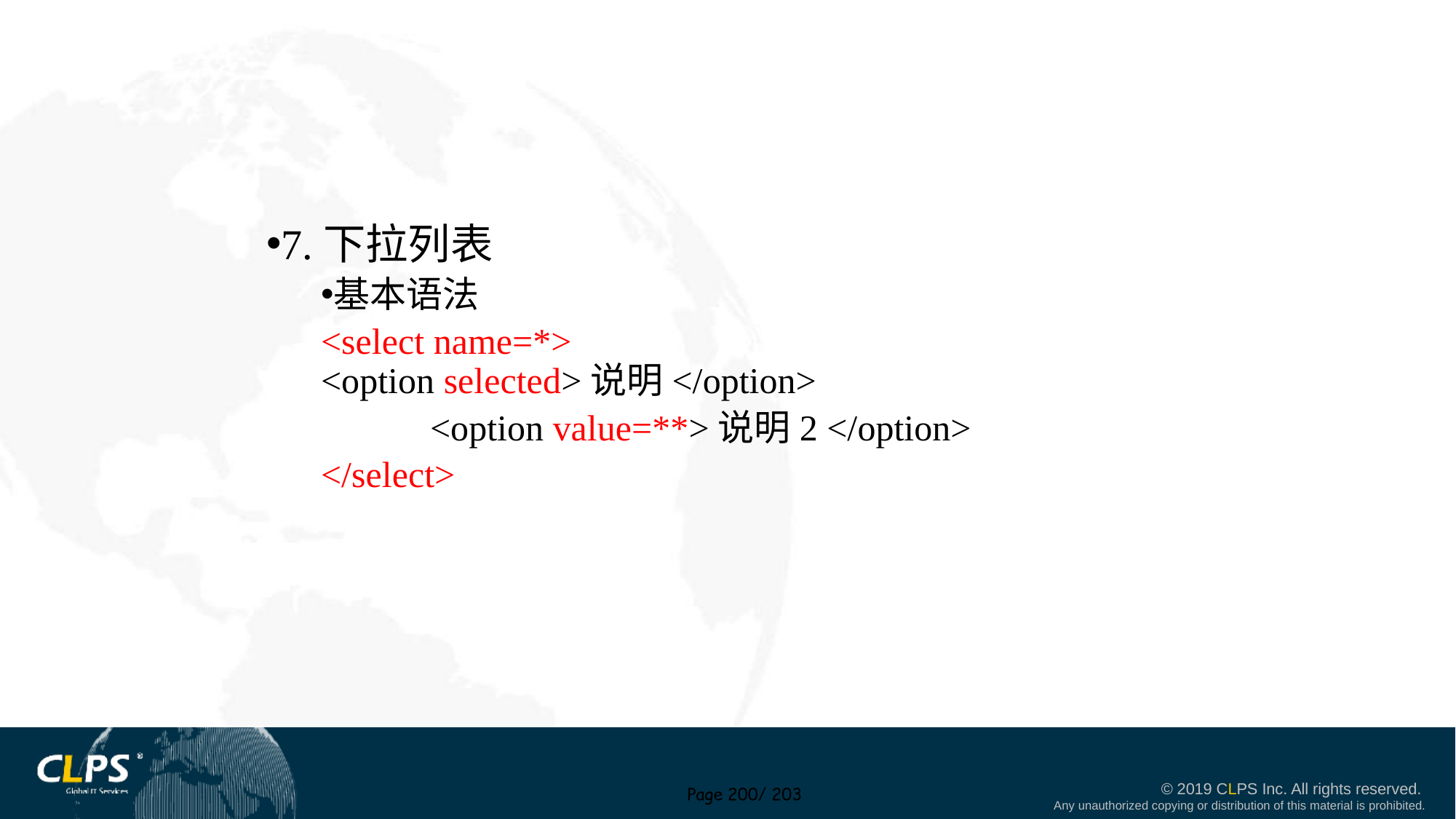

7.下拉列表
基本语法
<select name=*>
<option selected>说明</option>
	<option value=**>说明2 </option>
</select>
Page 200/ 203